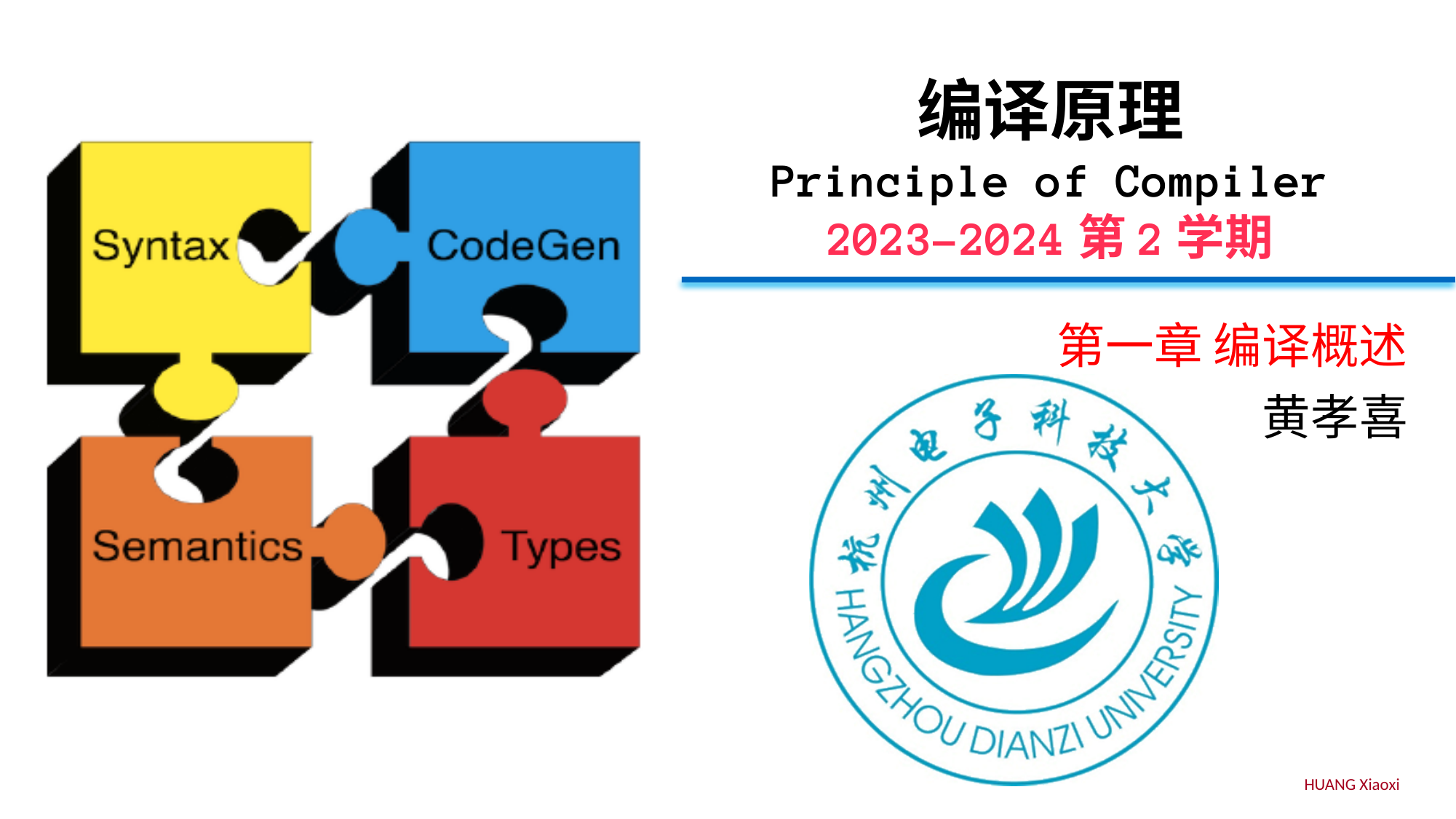

# 编译原理 Principle of Compiler 2023-2024第2学期
第一章 编译概述
黄孝喜